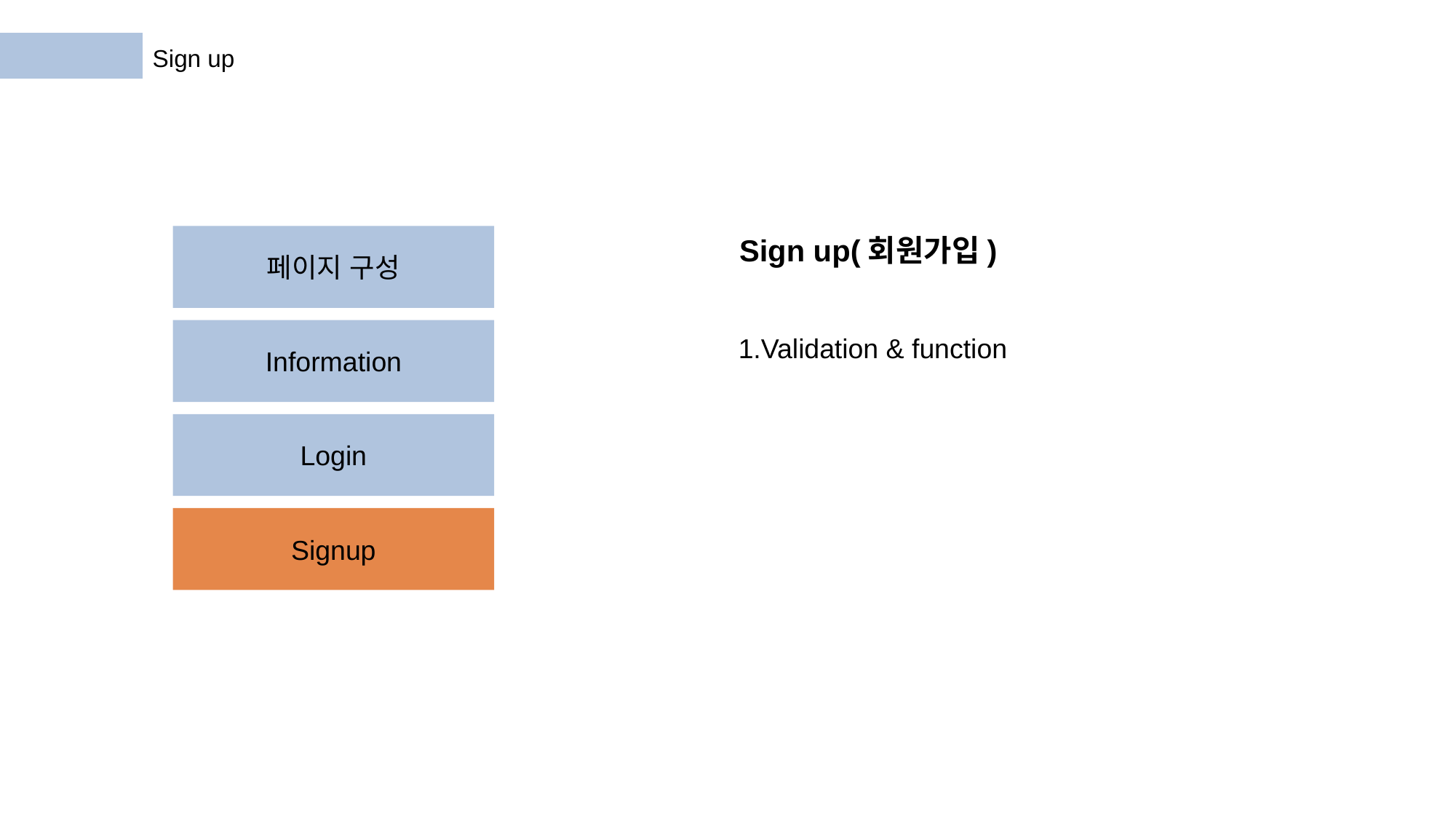

Sign up
페이지 구성
Sign up(회원가입)
Information
1.Validation & function
Login
Signup